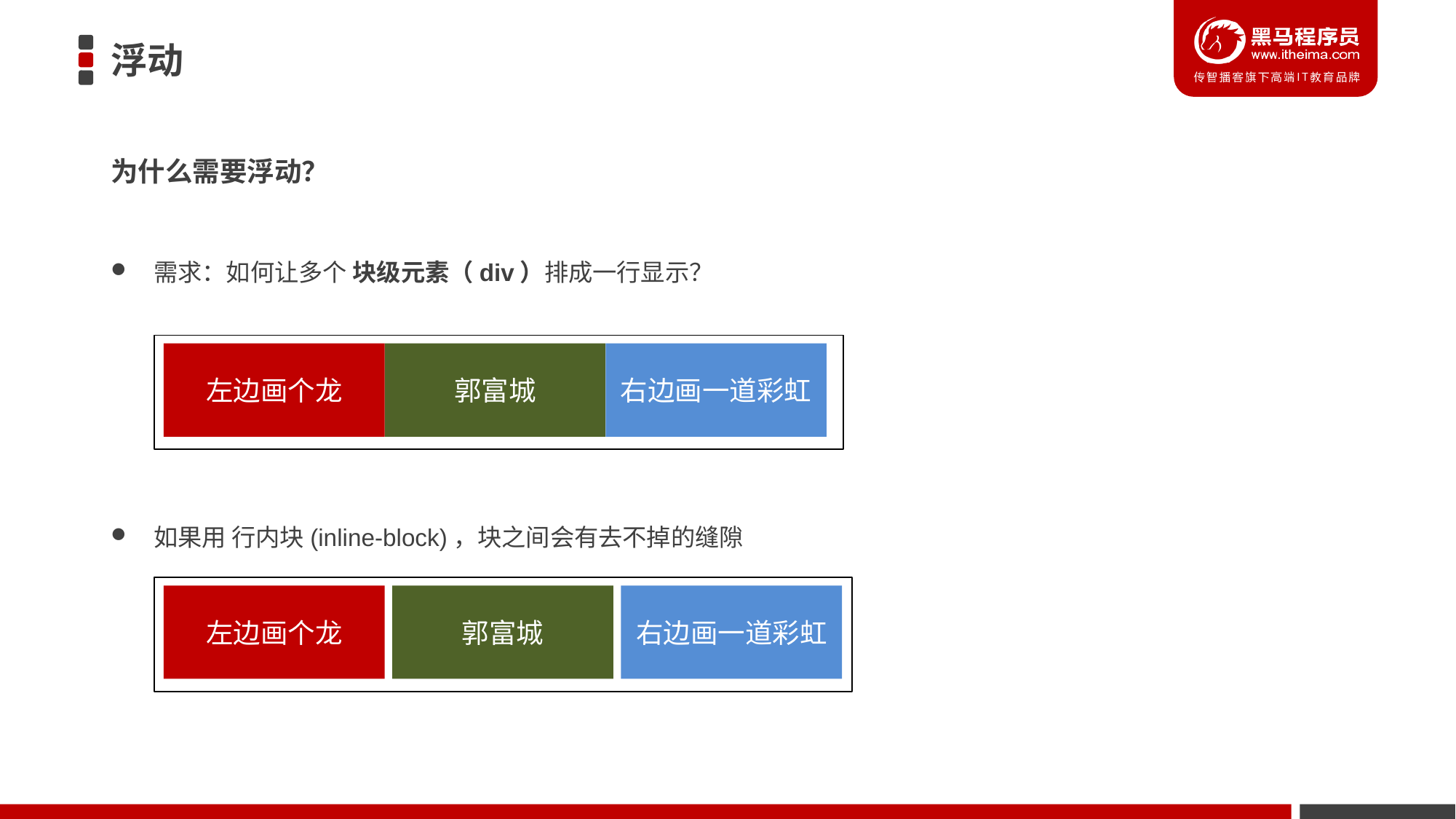

# 浮动
为什么需要浮动？
需求：如何让多个 块级元素（div）排成一行显示？

左边画个龙
郭富城
右边画一道彩虹
如果用 行内块(inline-block)，块之间会有去不掉的缝隙

左边画个龙
郭富城
右边画一道彩虹